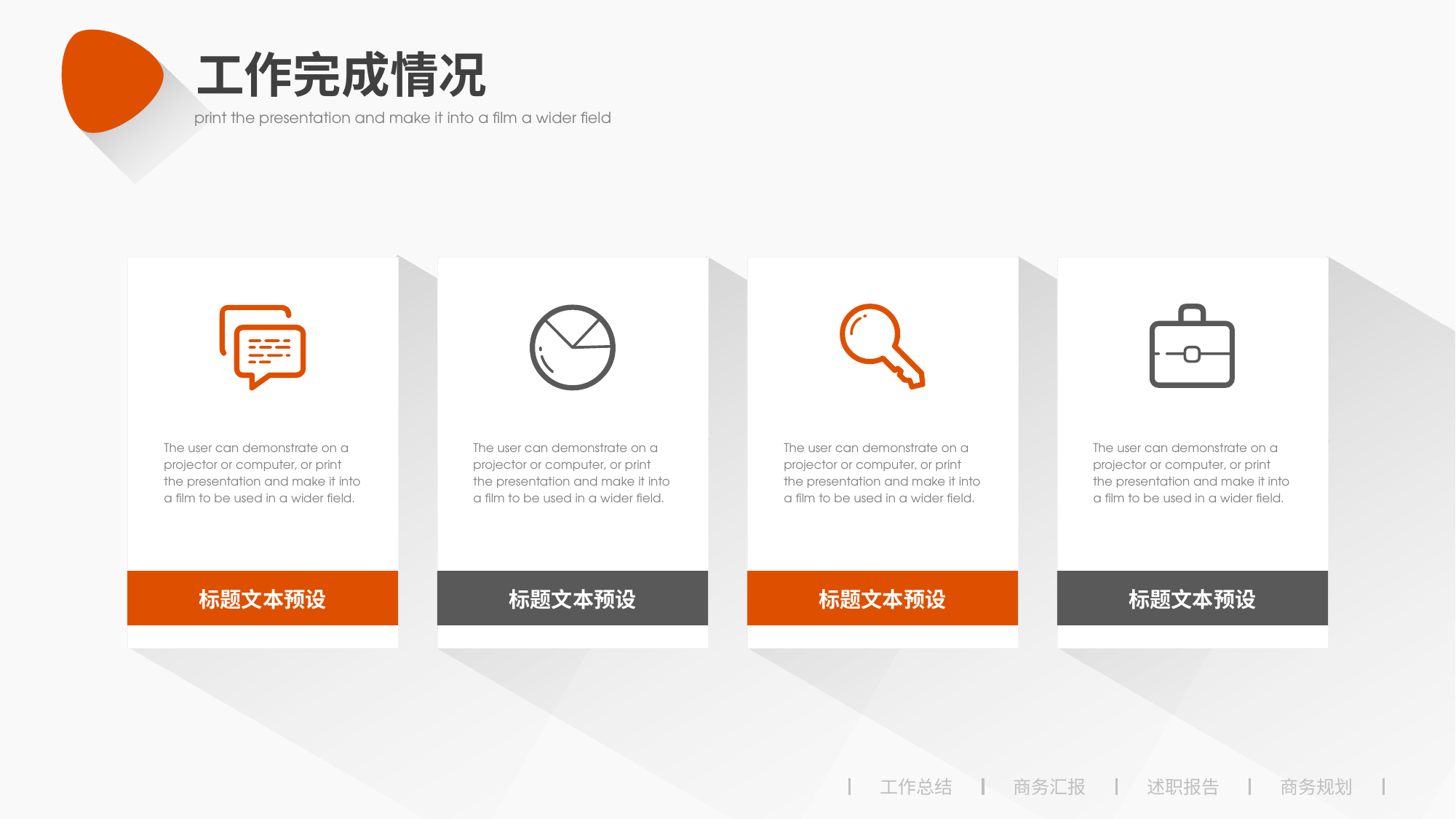

工作完成情况
print the presentation and make it into a film a wider field

The user can demonstrate on a projector or computer, or print the presentation and make it into a film to be used in a wider field.
The user can demonstrate on a projector or computer, or print the presentation and make it into a film to be used in a wider field.
The user can demonstrate on a projector or computer, or print the presentation and make it into a film to be used in a wider field.
The user can demonstrate on a projector or computer, or print the presentation and make it into a film to be used in a wider field.
标题文本预设
标题文本预设
标题文本预设
标题文本预设
工作总结
商务汇报
述职报告
商务规划